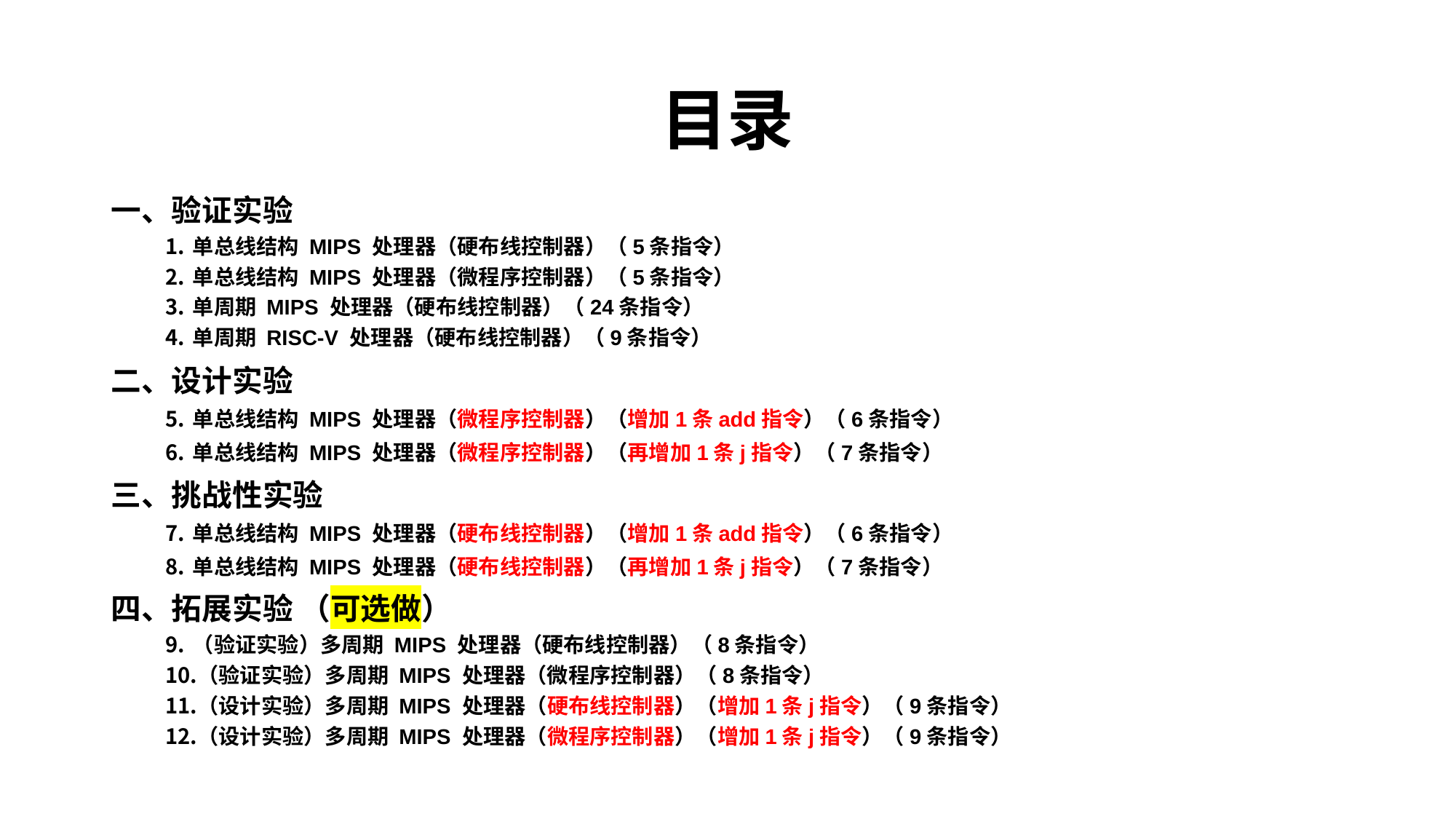

# 目录
一、验证实验
单总线结构 MIPS 处理器（硬布线控制器）（5条指令）
单总线结构 MIPS 处理器（微程序控制器）（5条指令）
单周期 MIPS 处理器（硬布线控制器）（24条指令）
单周期 RISC-V 处理器（硬布线控制器）（9条指令）
二、设计实验
单总线结构 MIPS 处理器（微程序控制器）（增加1条add指令）（6条指令）
单总线结构 MIPS 处理器（微程序控制器）（再增加1条j指令）（7条指令）
三、挑战性实验
单总线结构 MIPS 处理器（硬布线控制器）（增加1条add指令）（6条指令）
单总线结构 MIPS 处理器（硬布线控制器）（再增加1条j指令）（7条指令）
四、拓展实验 （可选做）
（验证实验）多周期 MIPS 处理器（硬布线控制器）（8条指令）
（验证实验）多周期 MIPS 处理器（微程序控制器）（8条指令）
（设计实验）多周期 MIPS 处理器（硬布线控制器）（增加1条j指令）（9条指令）
（设计实验）多周期 MIPS 处理器（微程序控制器）（增加1条j指令）（9条指令）